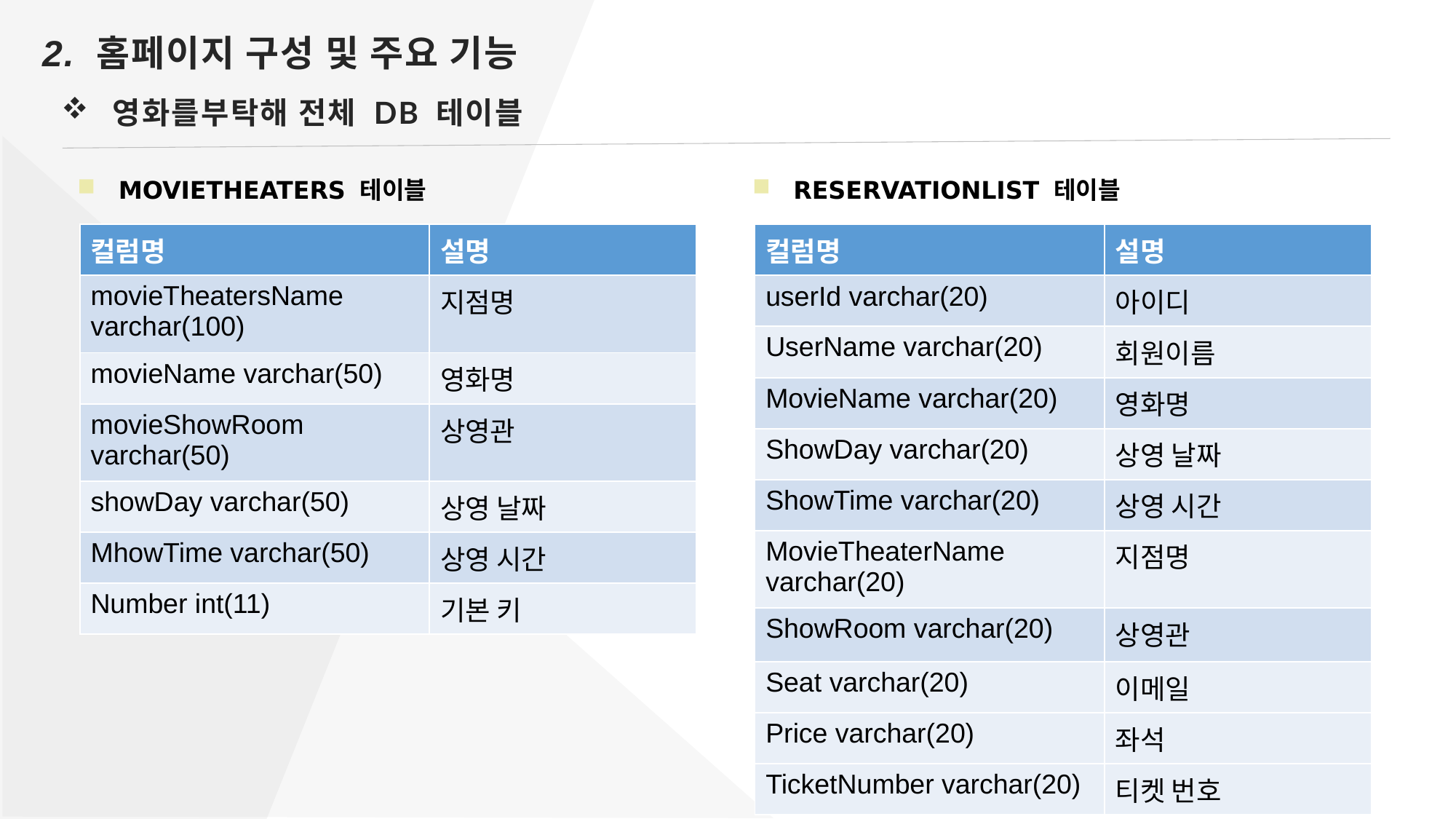

2. 홈페이지 구성 및 주요 기능

영화를부탁해 전체 DB 테이블

MOVIETHEATERS 테이블
RESERVATIONLIST 테이블
| 컬럼명 | 설명 |
| --- | --- |
| movieTheatersName varchar(100) | 지점명 |
| movieName varchar(50) | 영화명 |
| movieShowRoom varchar(50) | 상영관 |
| showDay varchar(50) | 상영 날짜 |
| MhowTime varchar(50) | 상영 시간 |
| Number int(11) | 기본 키 |
| 컬럼명 | 설명 |
| --- | --- |
| userId varchar(20) | 아이디 |
| UserName varchar(20) | 회원이름 |
| MovieName varchar(20) | 영화명 |
| ShowDay varchar(20) | 상영 날짜 |
| ShowTime varchar(20) | 상영 시간 |
| MovieTheaterName varchar(20) | 지점명 |
| ShowRoom varchar(20) | 상영관 |
| Seat varchar(20) | 이메일 |
| Price varchar(20) | 좌석 |
| TicketNumber varchar(20) | 티켓 번호 |